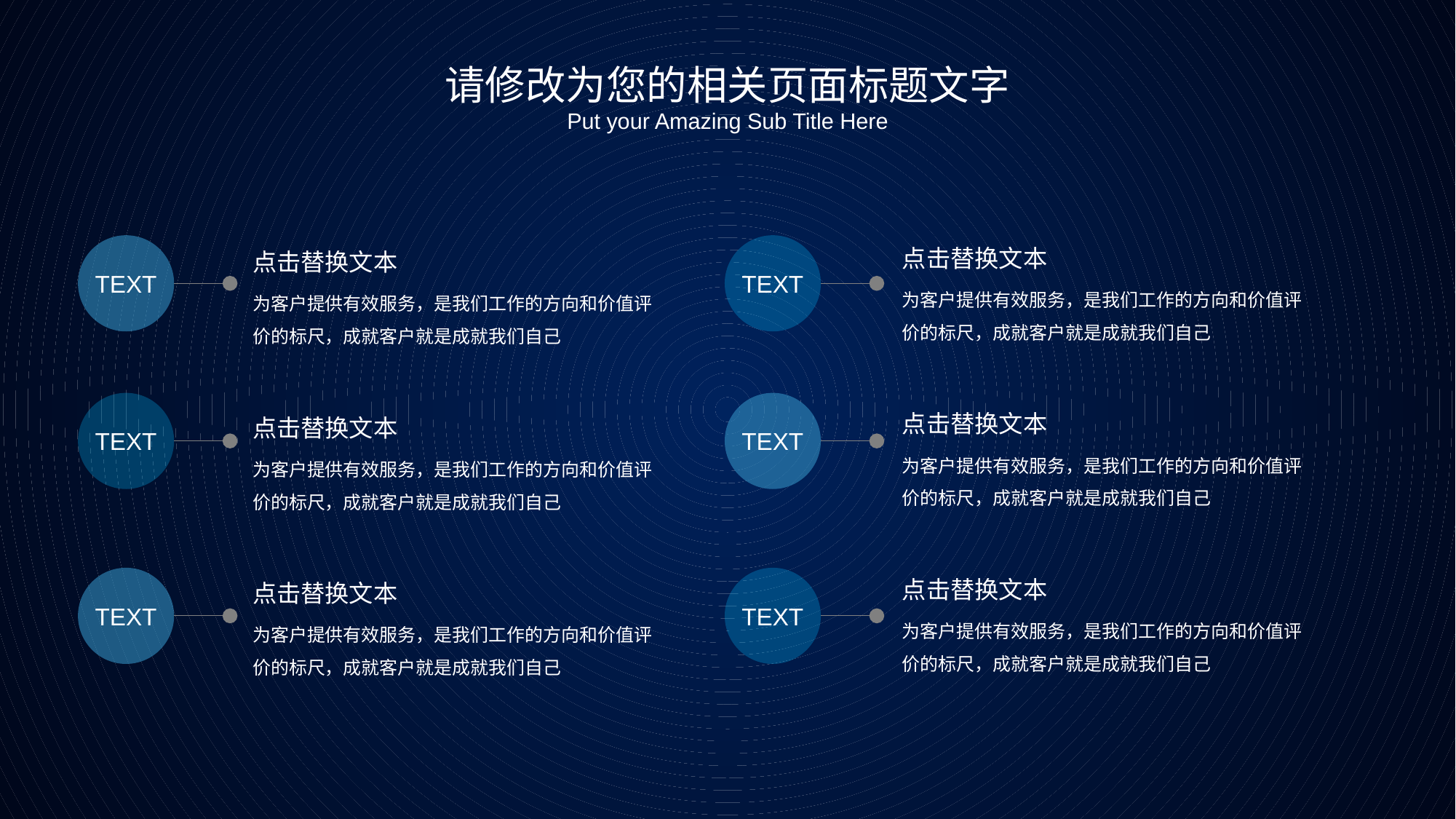

请修改为您的相关页面标题文字
Put your Amazing Sub Title Here
TEXT
TEXT
点击替换文本
为客户提供有效服务，是我们工作的方向和价值评价的标尺，成就客户就是成就我们自己
点击替换文本
为客户提供有效服务，是我们工作的方向和价值评价的标尺，成就客户就是成就我们自己
TEXT
TEXT
点击替换文本
为客户提供有效服务，是我们工作的方向和价值评价的标尺，成就客户就是成就我们自己
点击替换文本
为客户提供有效服务，是我们工作的方向和价值评价的标尺，成就客户就是成就我们自己
TEXT
TEXT
点击替换文本
为客户提供有效服务，是我们工作的方向和价值评价的标尺，成就客户就是成就我们自己
点击替换文本
为客户提供有效服务，是我们工作的方向和价值评价的标尺，成就客户就是成就我们自己